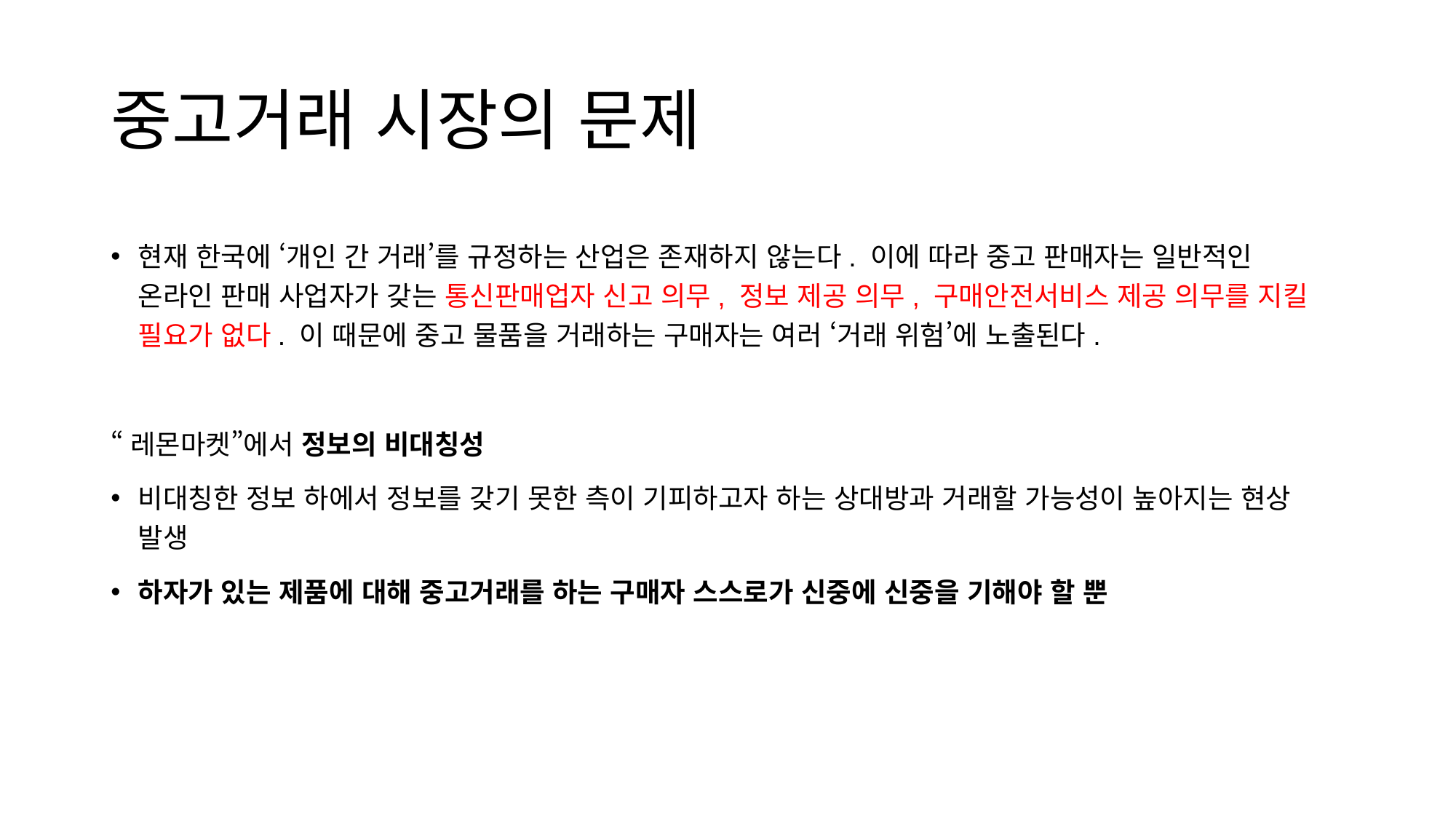

# 중고거래 시장의 문제
현재 한국에 ‘개인 간 거래’를 규정하는 산업은 존재하지 않는다. 이에 따라 중고 판매자는 일반적인 온라인 판매 사업자가 갖는 통신판매업자 신고 의무, 정보 제공 의무, 구매안전서비스 제공 의무를 지킬 필요가 없다. 이 때문에 중고 물품을 거래하는 구매자는 여러 ‘거래 위험’에 노출된다.

“레몬마켓”에서 정보의 비대칭성
비대칭한 정보 하에서 정보를 갖기 못한 측이 기피하고자 하는 상대방과 거래할 가능성이 높아지는 현상 발생
하자가 있는 제품에 대해 중고거래를 하는 구매자 스스로가 신중에 신중을 기해야 할 뿐